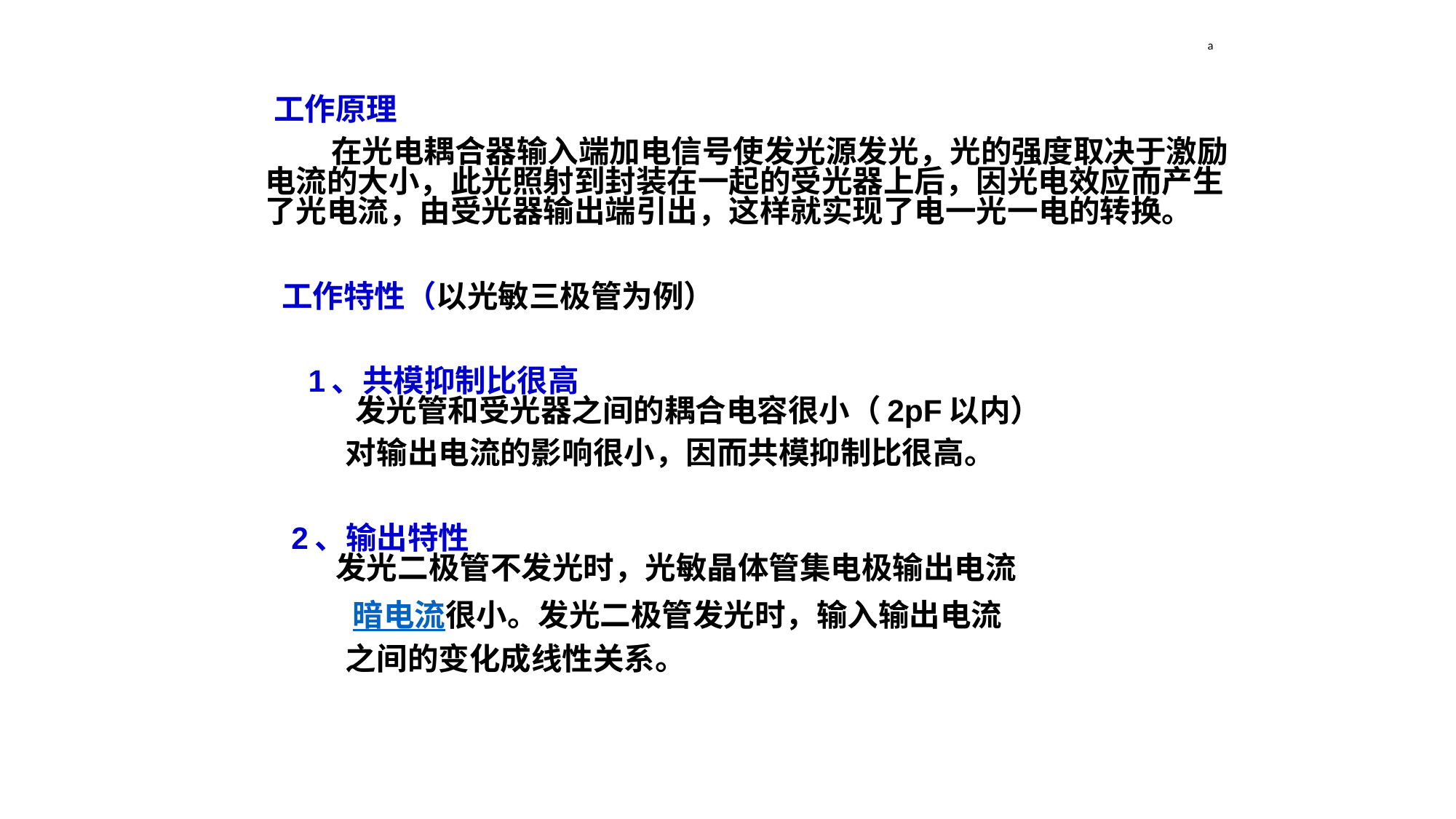

a
    工作原理
            在光电耦合器输入端加电信号使发光源发光，光的强度取决于激励电流的大小，此光照射到封装在一起的受光器上后，因光电效应而产生了光电流，由受光器输出端引出，这样就实现了电一光一电的转换。

     工作特性（以光敏三极管为例）

　　1、共模抑制比很高
　　    发光管和受光器之间的耦合电容很小（2pF以内）
              对输出电流的影响很小，因而共模抑制比很高。

      2、输出特性
          发光二极管不发光时，光敏晶体管集电极输出电流
               暗电流很小。发光二极管发光时，输入输出电流
              之间的变化成线性关系。